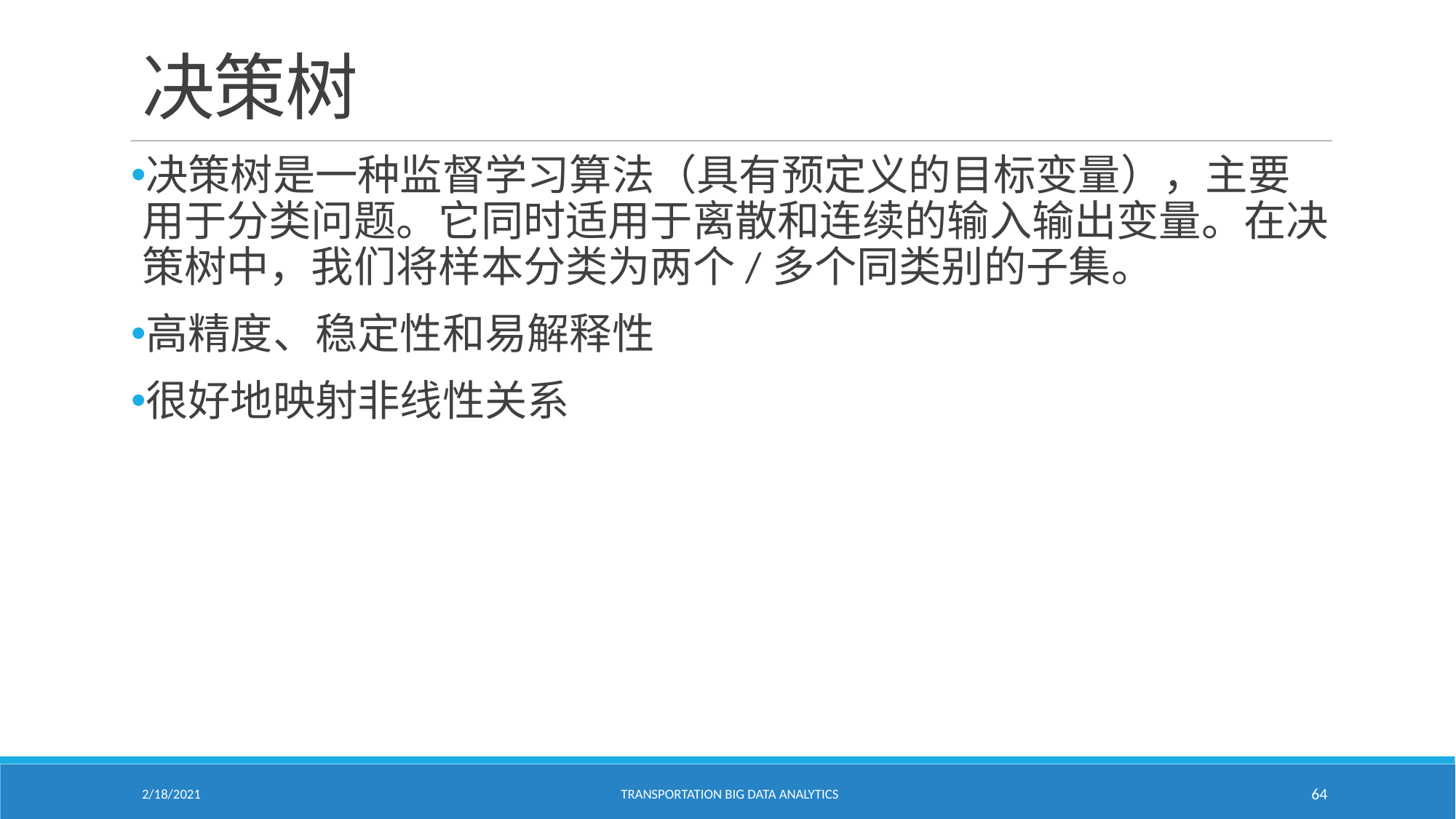

# 决策树
决策树是一种监督学习算法（具有预定义的目标变量），主要用于分类问题。它同时适用于离散和连续的输入输出变量。在决策树中，我们将样本分类为两个/多个同类别的子集。
高精度、稳定性和易解释性
很好地映射非线性关系
2/18/2021
Transportation Big Data Analytics
64